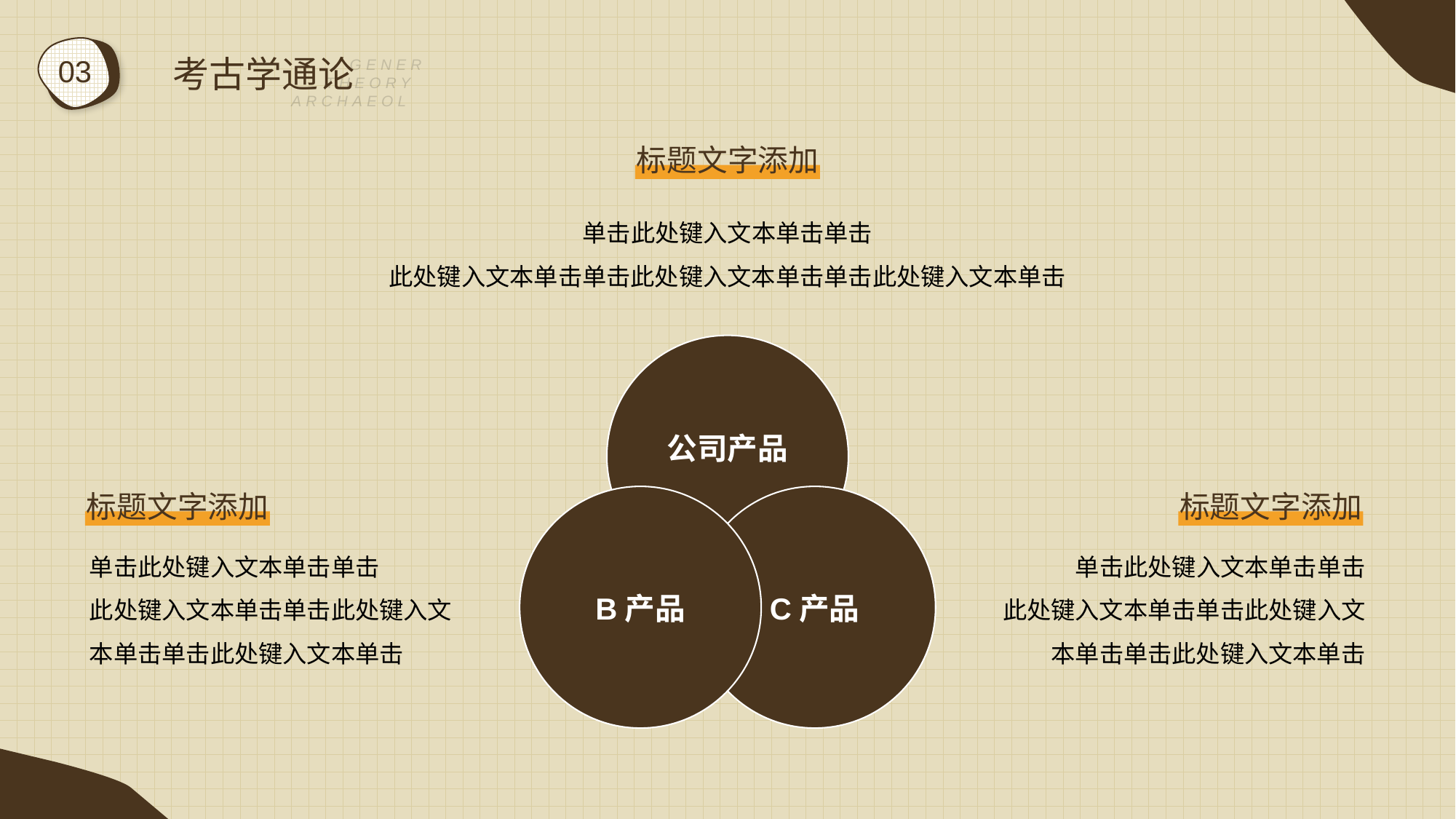

考古学通论
03
GENERAL THEORY OF ARCHAEOLOGY
标题文字添加

单击此处键入文本单击单击
此处键入文本单击单击此处键入文本单击单击此处键入文本单击

公司产品

B产品
C产品
标题文字添加

单击此处键入文本单击单击
此处键入文本单击单击此处键入文本单击单击此处键入文本单击
标题文字添加

单击此处键入文本单击单击
此处键入文本单击单击此处键入文本单击单击此处键入文本单击